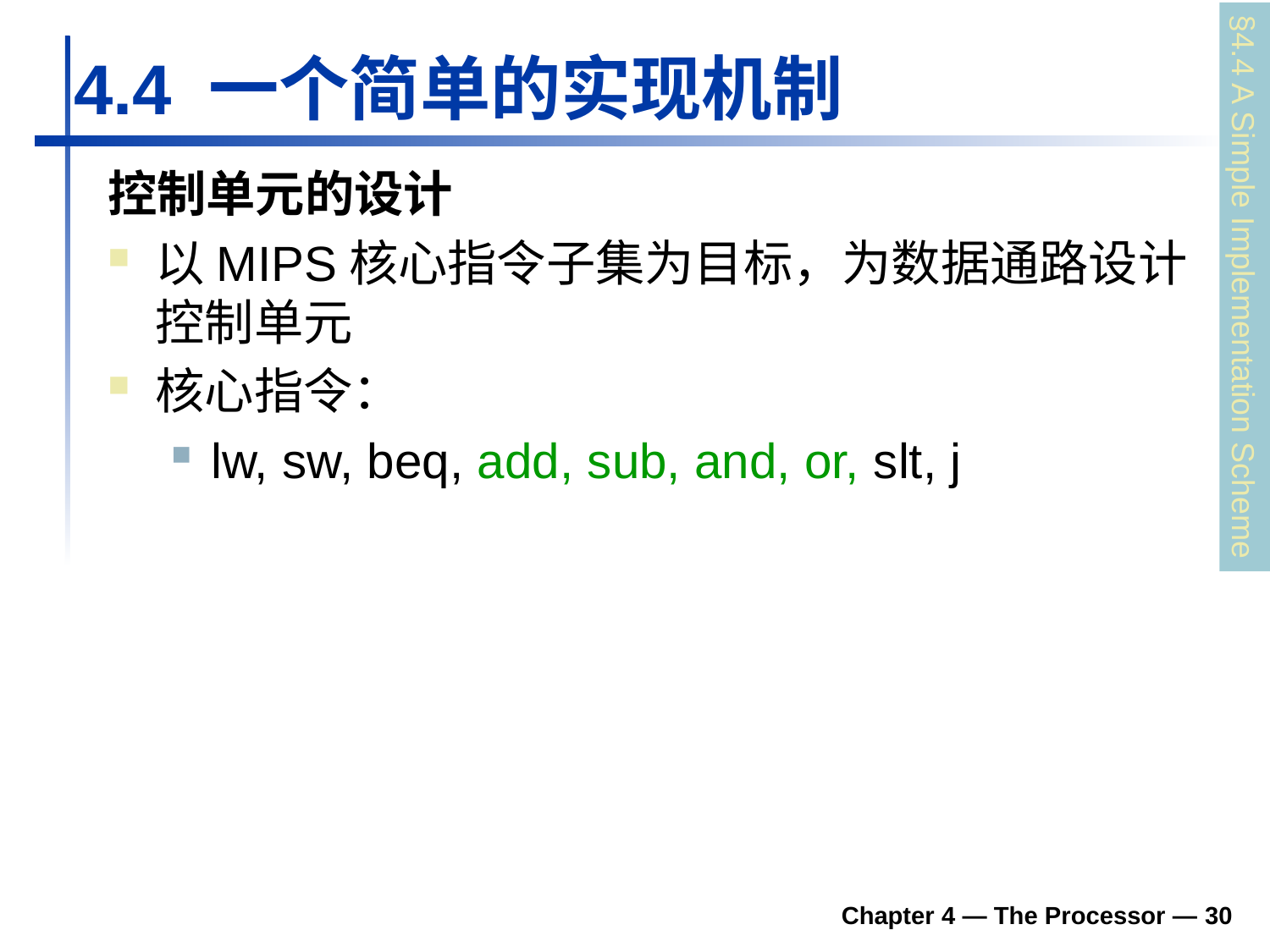

# 4.4 一个简单的实现机制
控制单元的设计
以MIPS核心指令子集为目标，为数据通路设计控制单元
核心指令：
lw, sw, beq, add, sub, and, or, slt, j
§4.4 A Simple Implementation Scheme
Chapter 4 — The Processor — 30